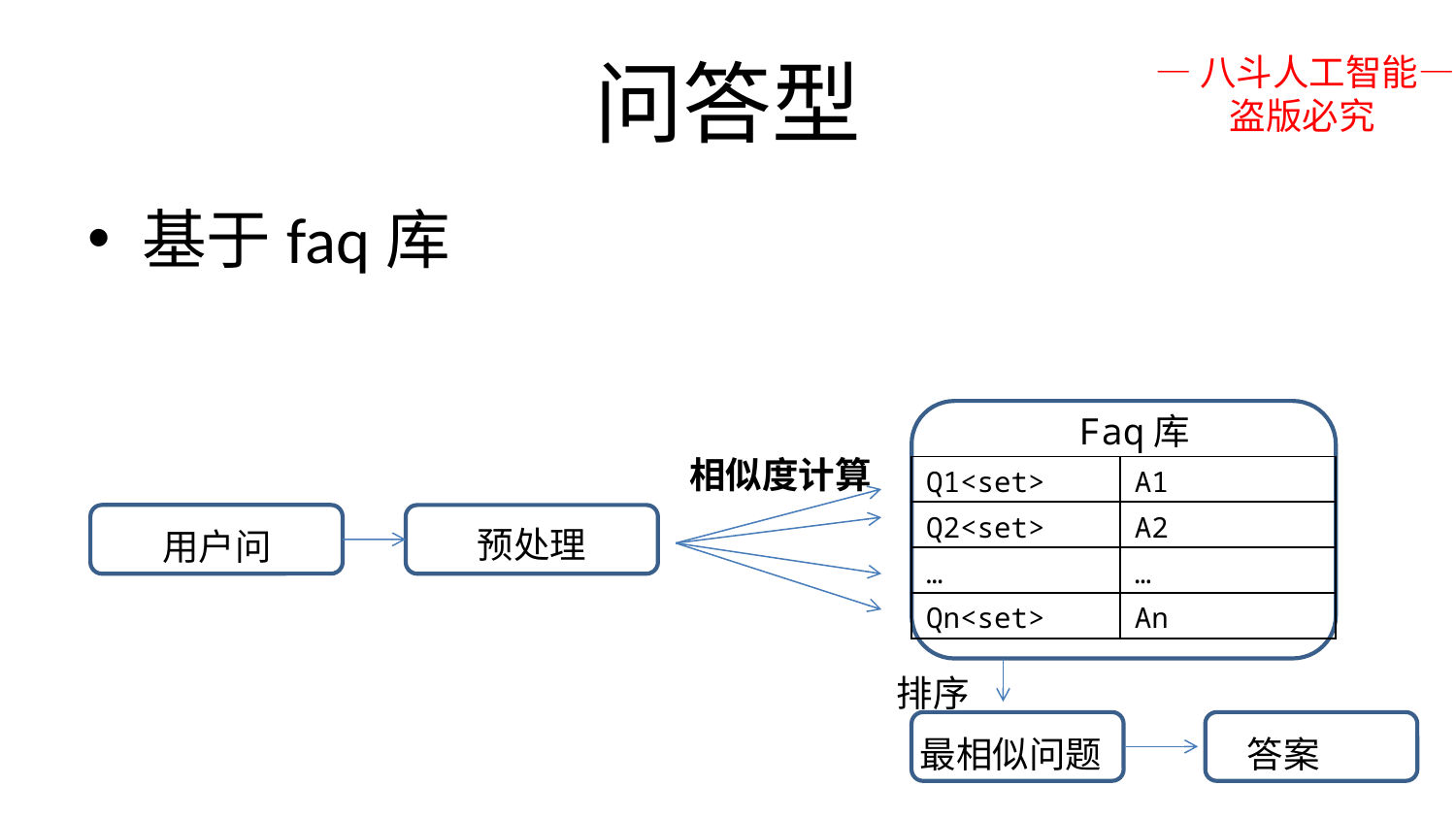

# 问答型
—八斗人工智能—
        盗版必究
基于faq库
Faq库

相似度计算
| Q1<set> | A1 |
| --- | --- |
| Q2<set> | A2 |
| … | … |
| Qn<set> | An |

预处理
用户问
排序

最相似问题
   答案